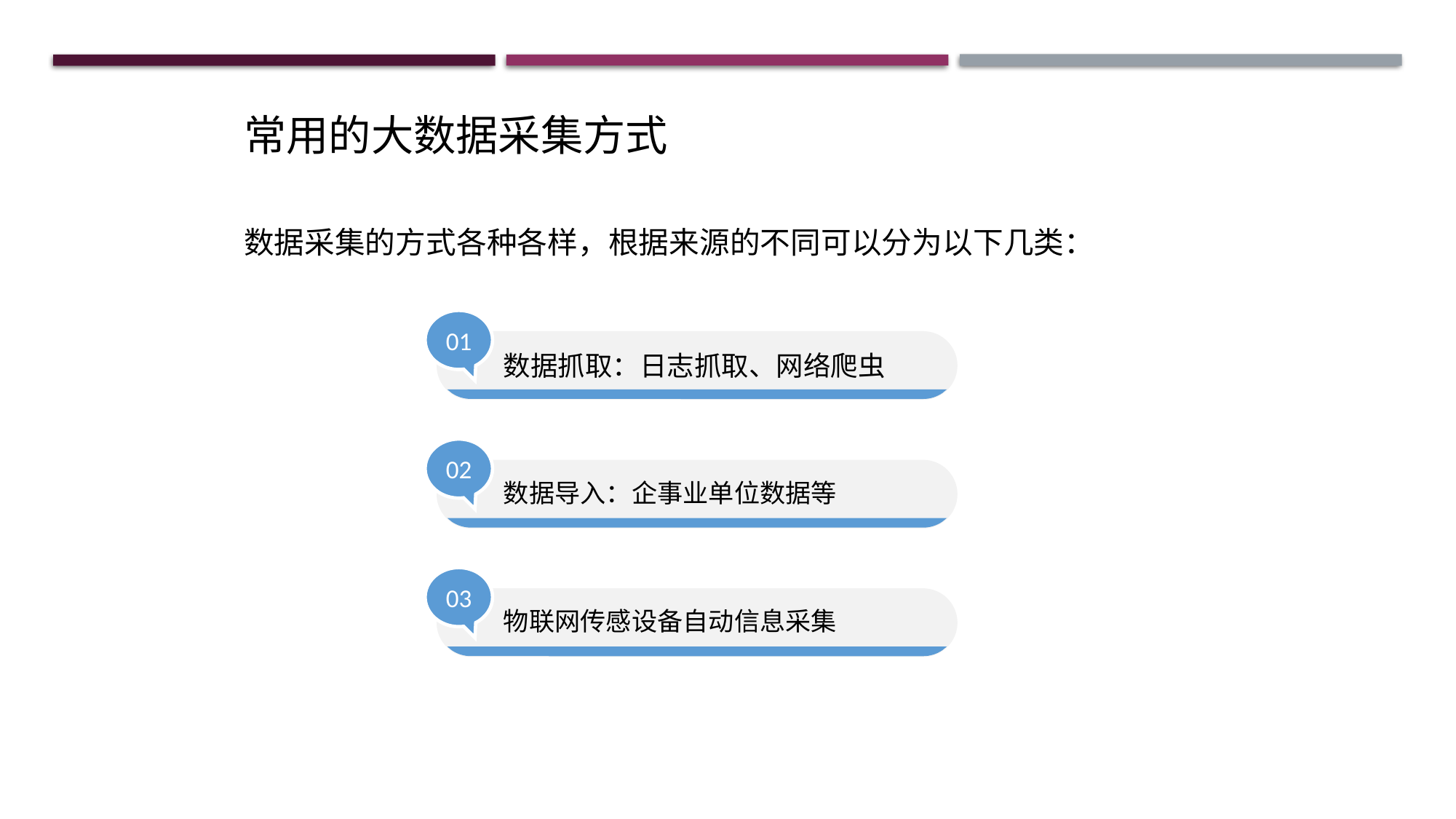

常用的大数据采集方式
数据采集的方式各种各样，根据来源的不同可以分为以下几类：
01

数据抓取：日志抓取、网络爬虫

02

数据导入：企事业单位数据等

03

物联网传感设备自动信息采集